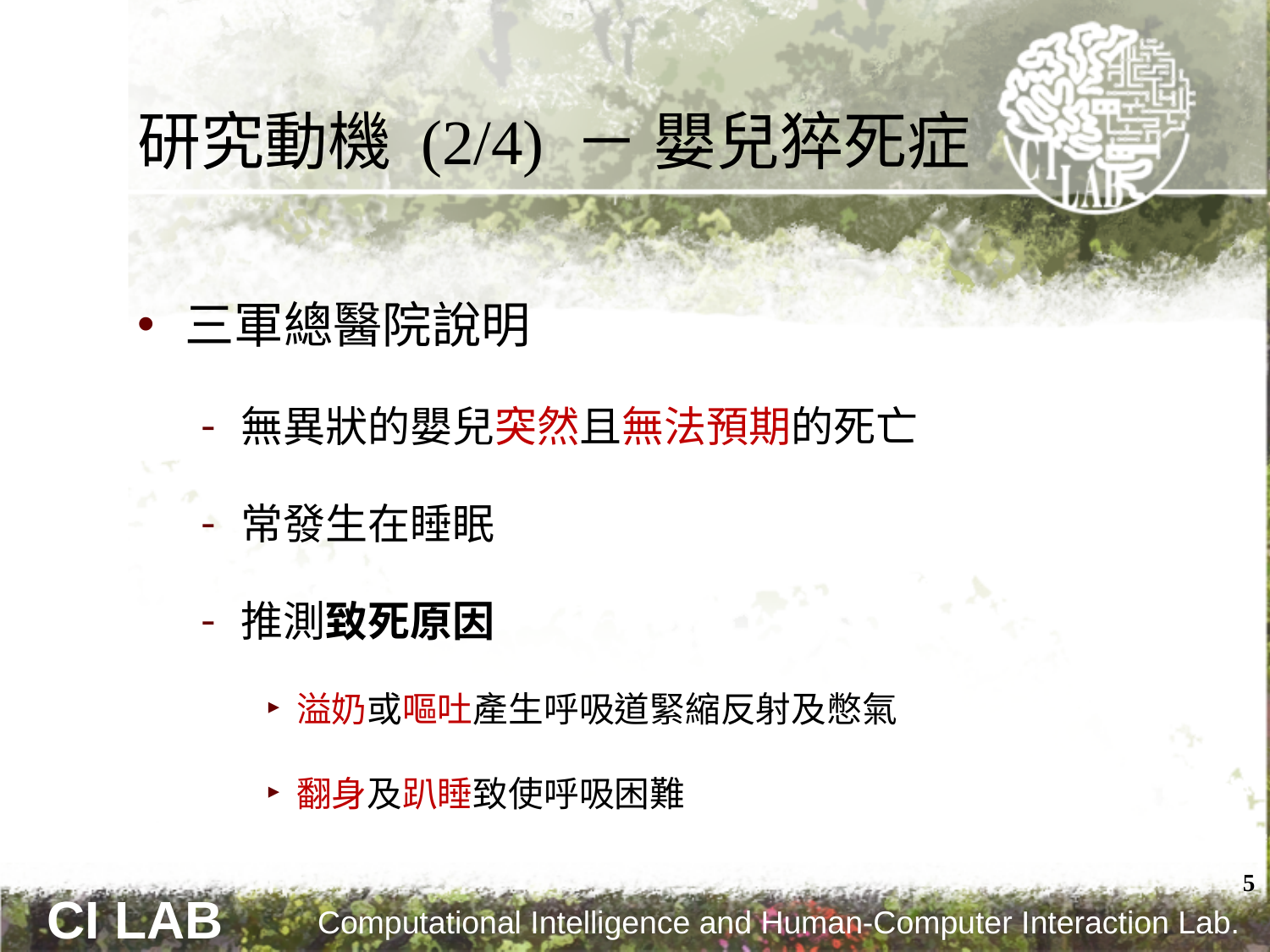

# 研究動機 (2/4) － 嬰兒猝死症
三軍總醫院說明
無異狀的嬰兒突然且無法預期的死亡
常發生在睡眠
推測致死原因
溢奶或嘔吐產生呼吸道緊縮反射及憋氣
翻身及趴睡致使呼吸困難
5